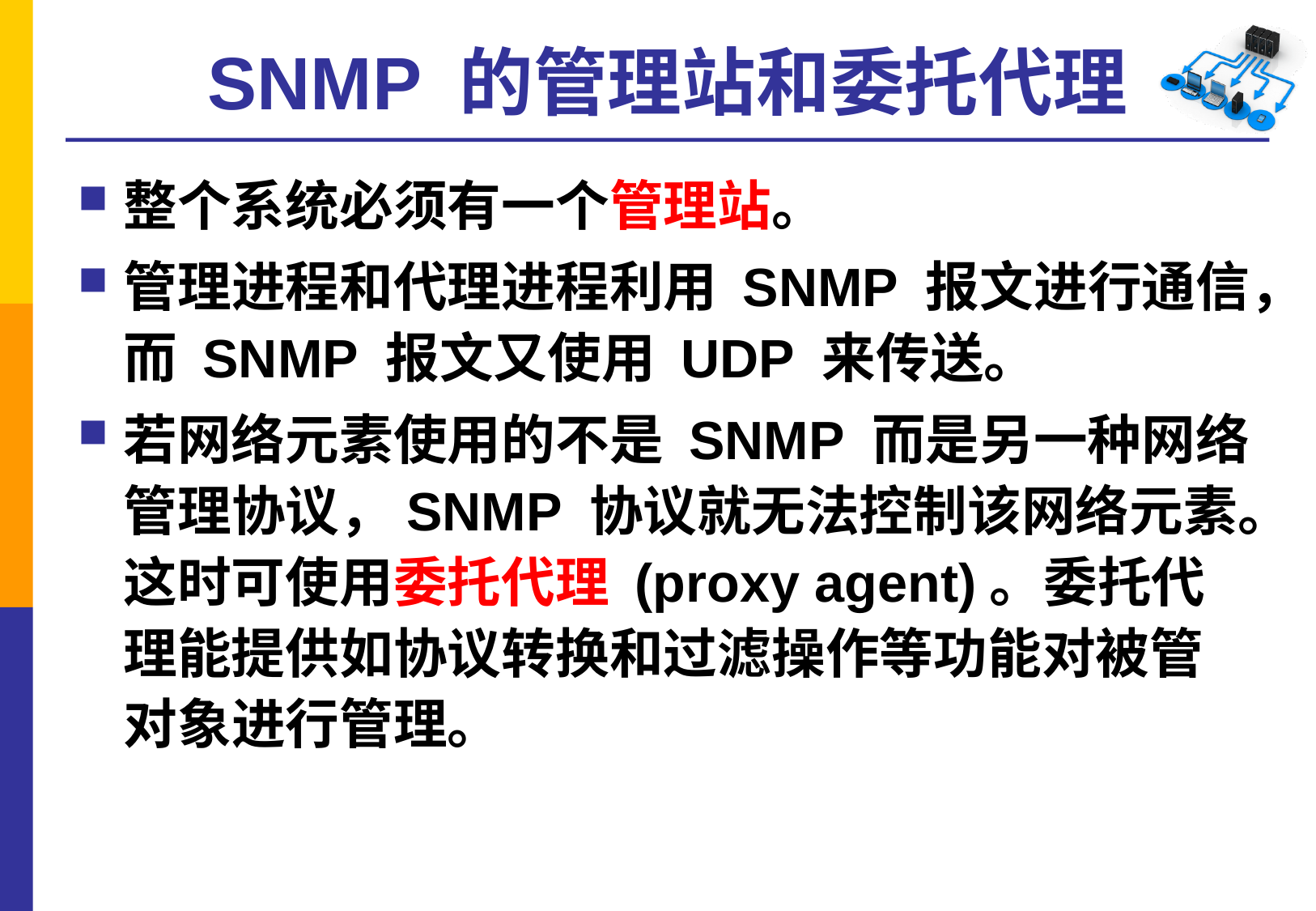

# SNMP 的管理站和委托代理
整个系统必须有一个管理站。
管理进程和代理进程利用 SNMP 报文进行通信，而 SNMP 报文又使用 UDP 来传送。
若网络元素使用的不是 SNMP 而是另一种网络管理协议，SNMP 协议就无法控制该网络元素。这时可使用委托代理 (proxy agent)。委托代理能提供如协议转换和过滤操作等功能对被管对象进行管理。